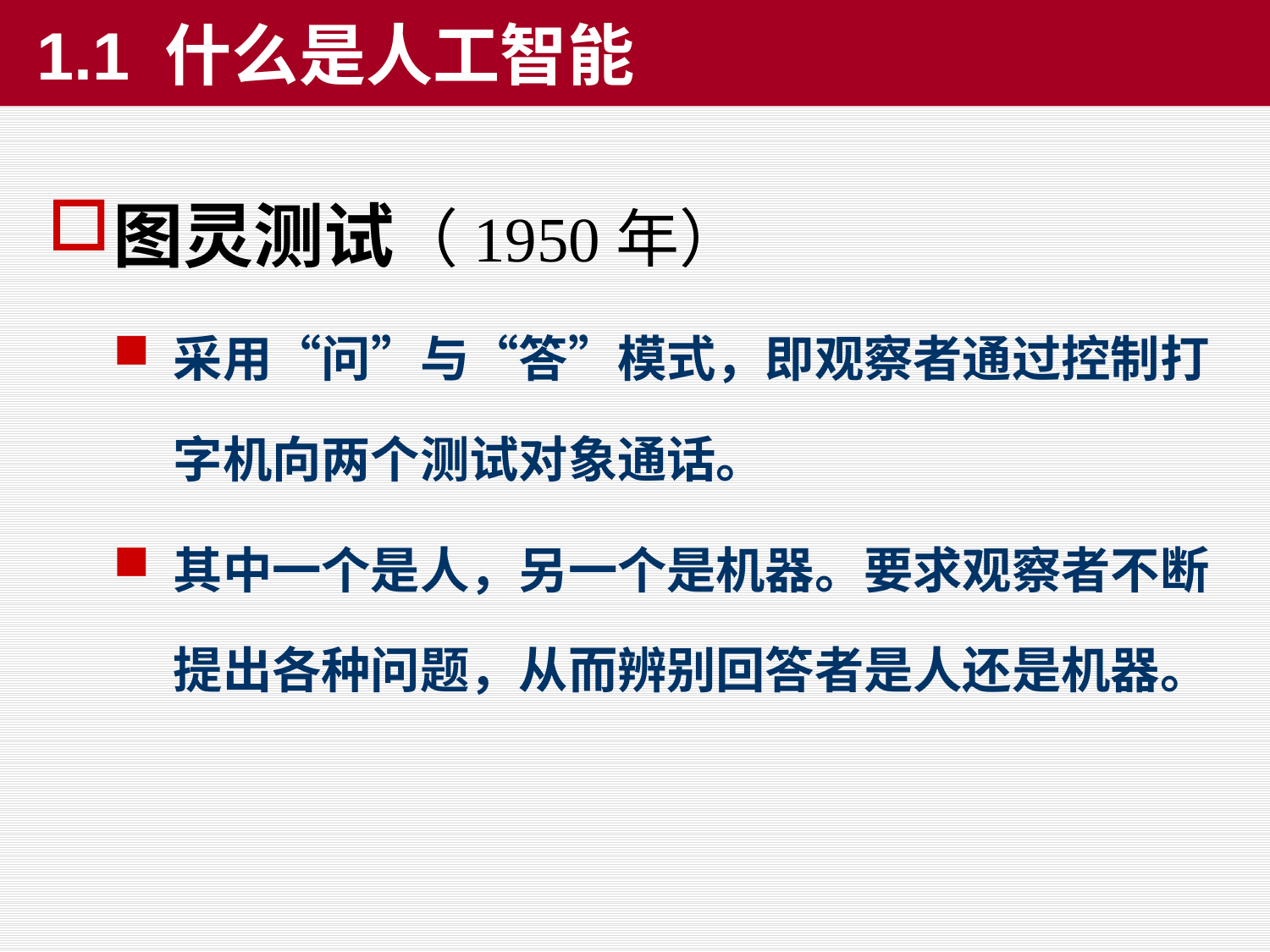

1.1 什么是人工智能
图灵测试（1950年）
采用“问”与“答”模式，即观察者通过控制打字机向两个测试对象通话。
其中一个是人，另一个是机器。要求观察者不断提出各种问题，从而辨别回答者是人还是机器。